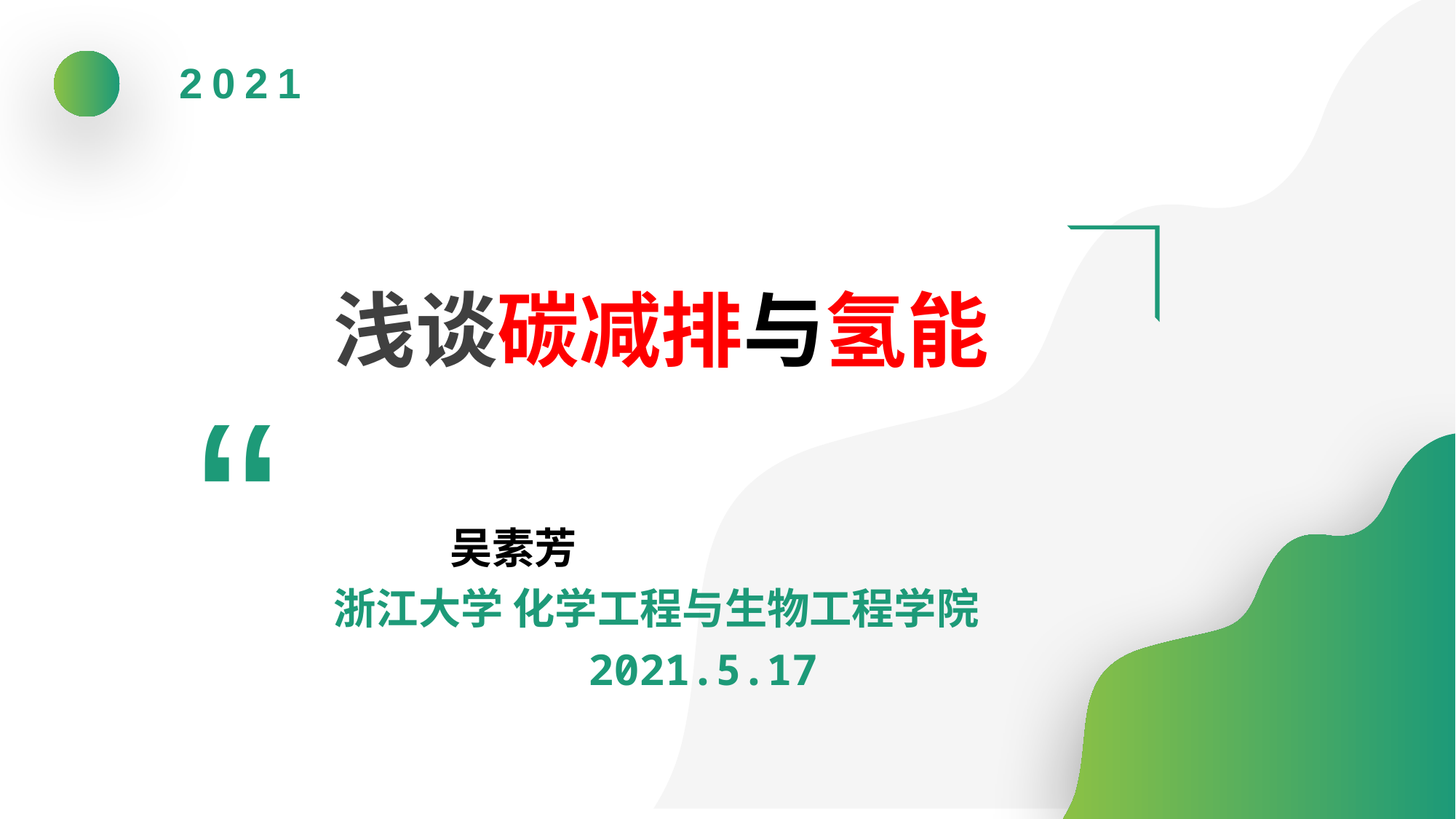

2021

浅谈碳减排与氢能
“

           吴素芳
浙江大学 化学工程与生物工程学院
          2021.5.17